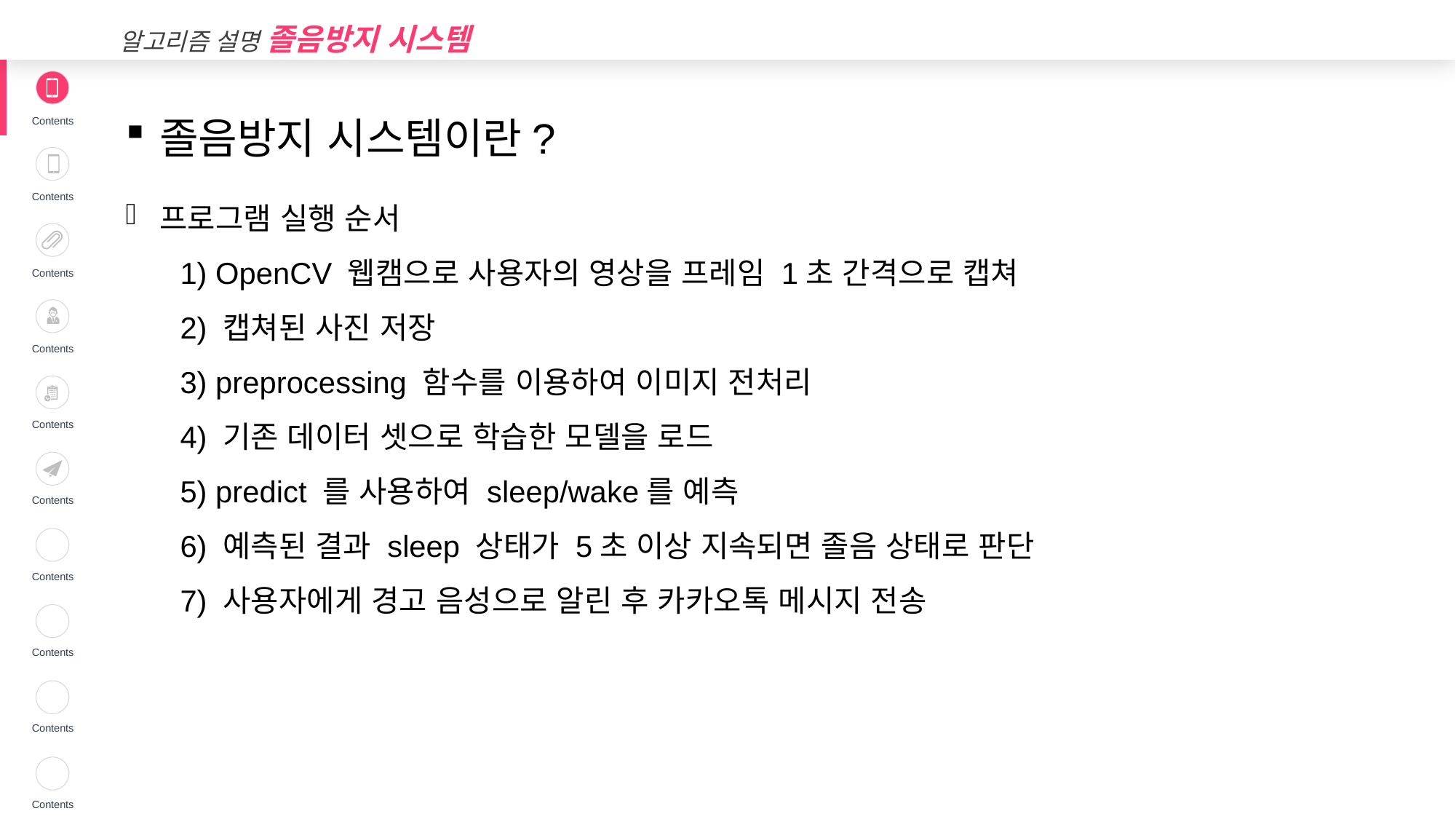

알고리즘 설명 졸음방지 시스템
|  | Contents |
| --- | --- |
|  | Contents |
|  | Contents |
|  | Contents |
|  | Contents |
|  | Contents |
|  | Contents |
|  | Contents |
|  | Contents |
|  | Contents |

졸음방지 시스템이란?

프로그램 실행 순서
1) OpenCV 웹캠으로 사용자의 영상을 프레임 1초 간격으로 캡쳐
2) 캡쳐된 사진 저장
3) preprocessing 함수를 이용하여 이미지 전처리
4) 기존 데이터 셋으로 학습한 모델을 로드
5) predict 를 사용하여 sleep/wake를 예측
6) 예측된 결과 sleep 상태가 5초 이상 지속되면 졸음 상태로 판단
7) 사용자에게 경고 음성으로 알린 후 카카오톡 메시지 전송